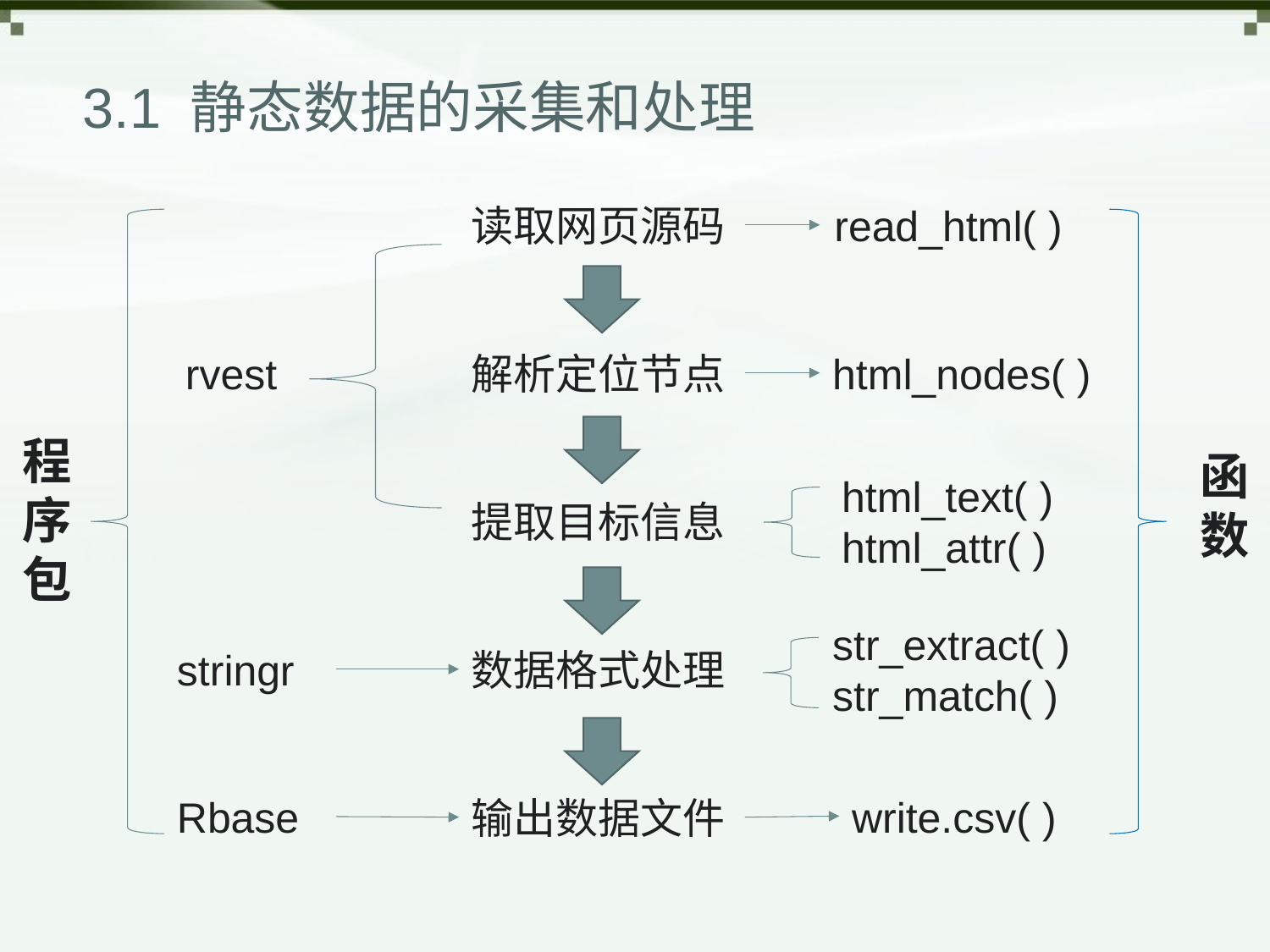

# 3.1 静态数据的采集和处理
read_html( )
读取网页源码

rvest
解析定位节点
html_nodes( )

程序包
函数
html_text( )
html_attr( )

提取目标信息

str_extract( )
str_match( )
stringr
数据格式处理

write.csv( )
Rbase
输出数据文件